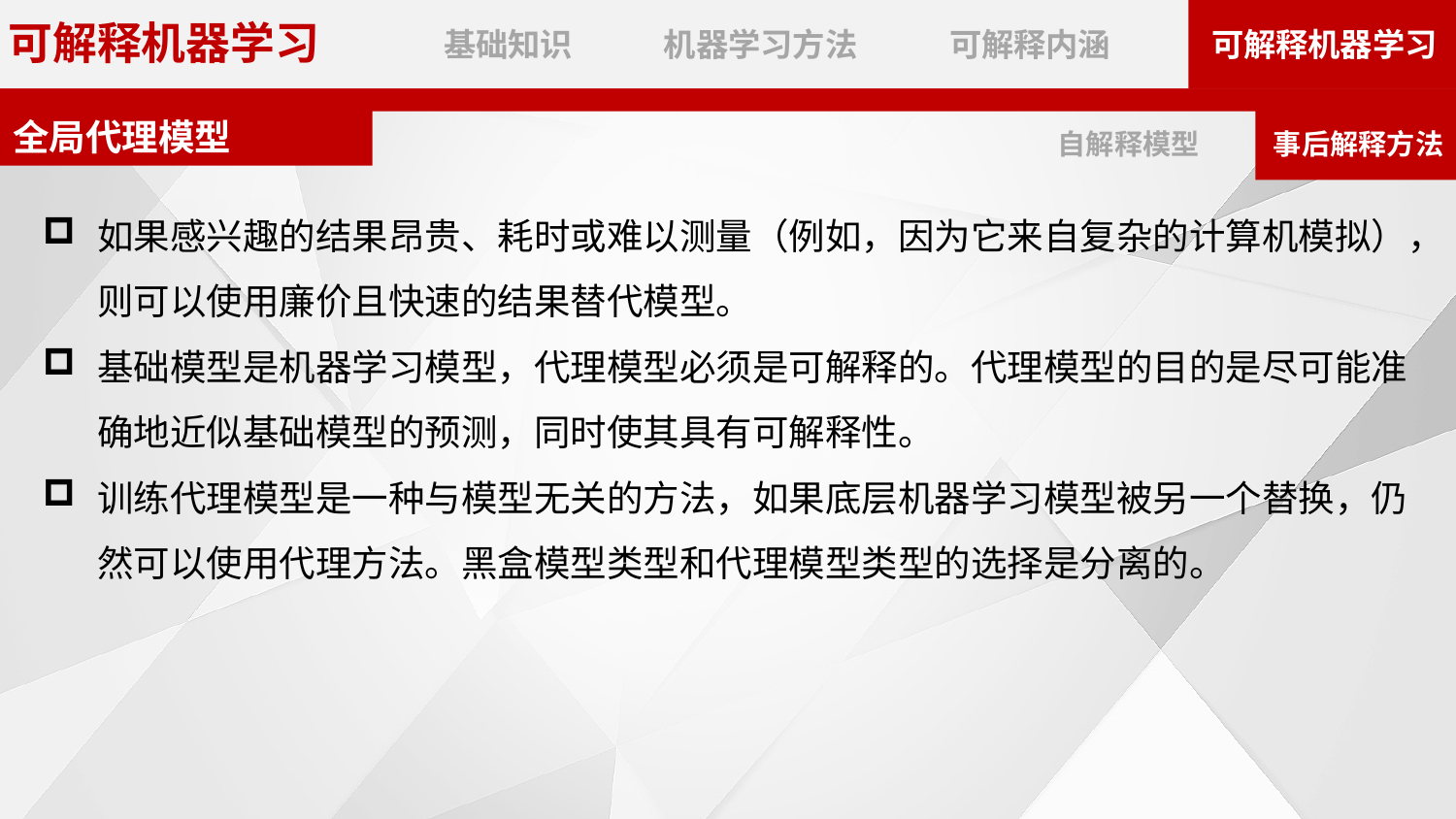

如果感兴趣的结果昂贵、耗时或难以测量（例如，因为它来自复杂的计算机模拟），则可以使用廉价且快速的结果替代模型。
基础模型是机器学习模型，代理模型必须是可解释的。代理模型的目的是尽可能准确地近似基础模型的预测，同时使其具有可解释性。
训练代理模型是一种与模型无关的方法，如果底层机器学习模型被另一个替换，仍然可以使用代理方法。黑盒模型类型和代理模型类型的选择是分离的。